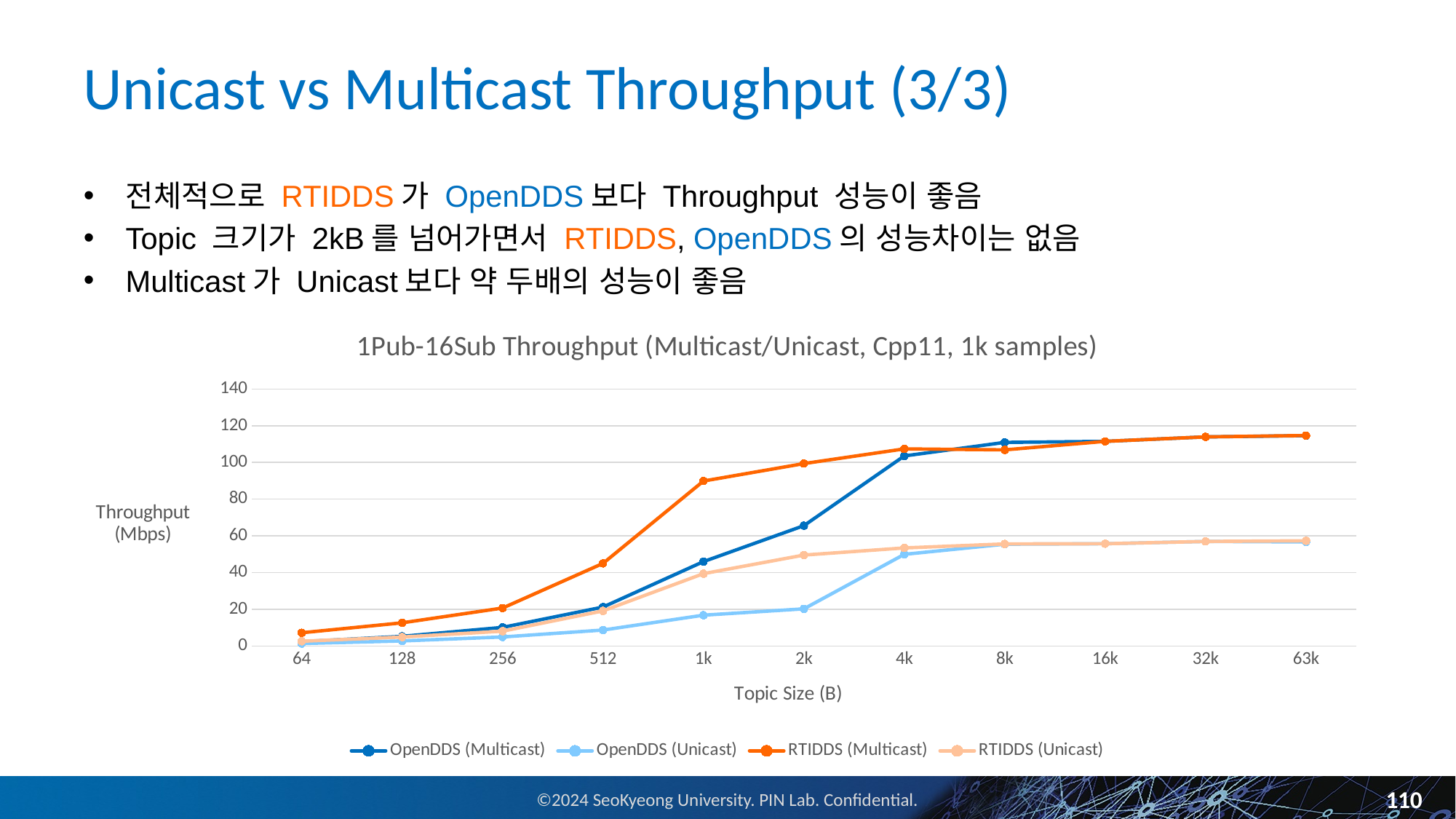

# Unicast vs Multicast Throughput (3/3)
전체적으로 RTIDDS가 OpenDDS보다 Throughput 성능이 좋음
Topic 크기가 2kB를 넘어가면서 RTIDDS, OpenDDS의 성능차이는 없음
Multicast가 Unicast보다 약 두배의 성능이 좋음

### Chart: 1Pub-16Sub Throughput (Multicast/Unicast, Cpp11, 1k samples)

| Category | OpenDDS (Multicast) | OpenDDS (Unicast) | RTIDDS (Multicast) | RTIDDS (Unicast) |
|---|---|---|---|---|
| 64 | 2.371 | 1.355 | 7.212 | 2.613 |
| 128 | 5.279 | 2.776 | 12.642 | 4.9 |
| 256 | 10.139 | 4.935 | 20.687 | 8.095 |
| 512 | 21.223 | 8.697 | 45.011 | 19.141 |
| 1k | 45.978 | 16.807 | 89.888 | 39.409 |
| 2k | 65.574 | 20.254 | 99.379 | 49.536 |
| 4k | 103.56 | 49.922 | 107.383 | 53.423 |
| 8k | 110.919 | 55.46 | 106.845 | 55.604 |
| 16k | 111.499 | 55.725 | 111.499 | 55.725 |
| 32k | 113.93 | 56.953 | 113.93 | 56.953 |
| 63k | 114.572 | 56.693 | 114.676 | 57.312 |
110